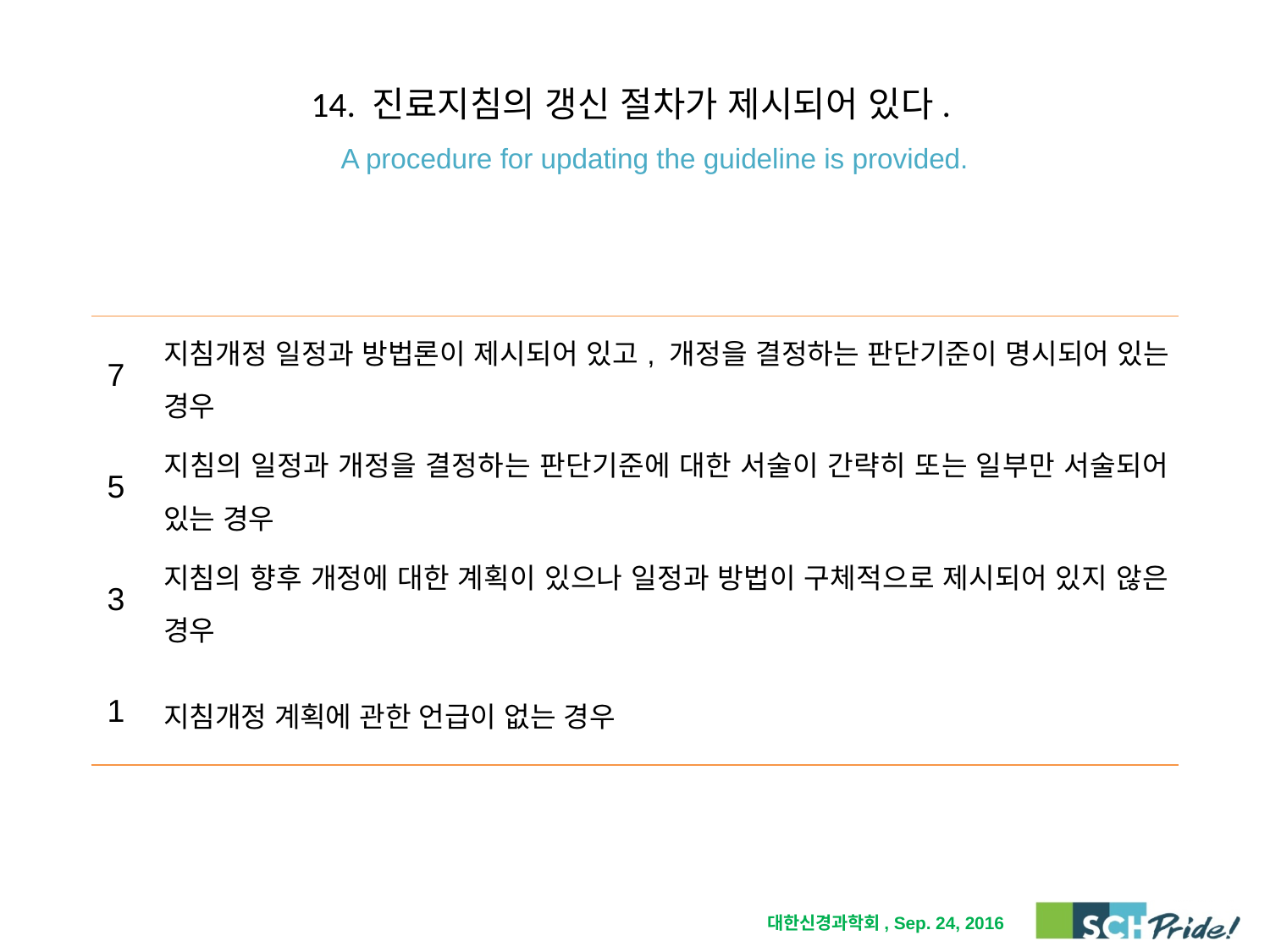

# 14. 진료지침의 갱신 절차가 제시되어 있다. A procedure for updating the guideline is provided.
| 7 | 지침개정 일정과 방법론이 제시되어 있고, 개정을 결정하는 판단기준이 명시되어 있는 경우 |
| --- | --- |
| 5 | 지침의 일정과 개정을 결정하는 판단기준에 대한 서술이 간략히 또는 일부만 서술되어 있는 경우 |
| 3 | 지침의 향후 개정에 대한 계획이 있으나 일정과 방법이 구체적으로 제시되어 있지 않은 경우 |
| 1 | 지침개정 계획에 관한 언급이 없는 경우 |